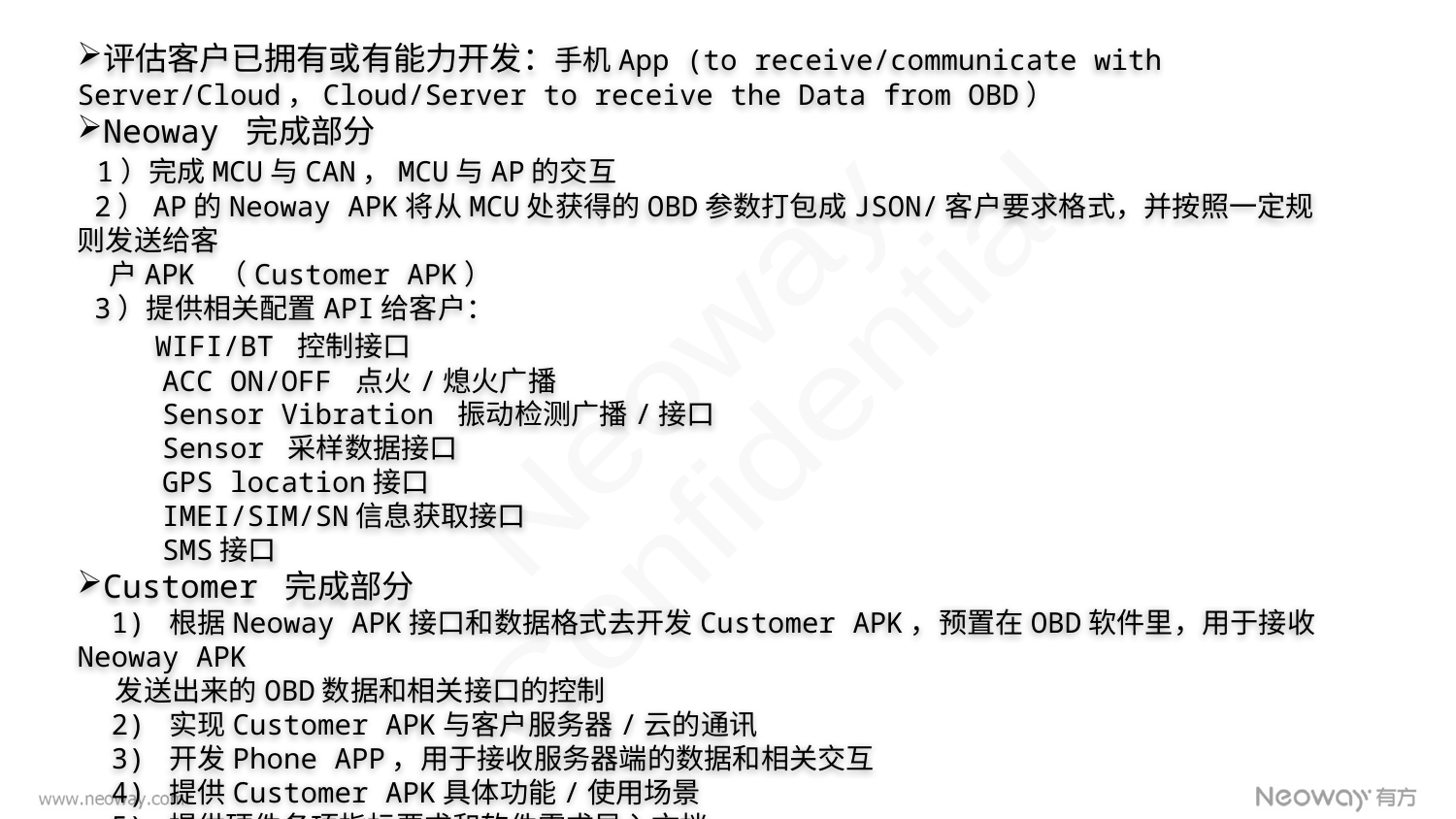

评估客户已拥有或有能力开发：手机App (to receive/communicate with Server/Cloud，Cloud/Server to receive the Data from OBD）
Neoway 完成部分
 1）完成MCU与CAN，MCU与AP的交互
 2）AP的Neoway APK将从MCU处获得的OBD参数打包成JSON/客户要求格式，并按照一定规则发送给客
    户APK （Customer APK）
 3）提供相关配置API给客户：
    WIFI/BT 控制接口
     ACC ON/OFF 点火/熄火广播
     Sensor Vibration 振动检测广播/接口
     Sensor 采样数据接口
     GPS location接口
     IMEI/SIM/SN信息获取接口
     SMS接口
Customer 完成部分
  1) 根据Neoway APK接口和数据格式去开发Customer APK，预置在OBD软件里，用于接收Neoway APK
     发送出来的OBD数据和相关接口的控制
  2) 实现Customer APK与客户服务器/云的通讯
  3) 开发Phone APP，用于接收服务器端的数据和相关交互
  4) 提供Customer APK具体功能/使用场景
  5) 提供硬件各项指标要求和软件需求导入文档